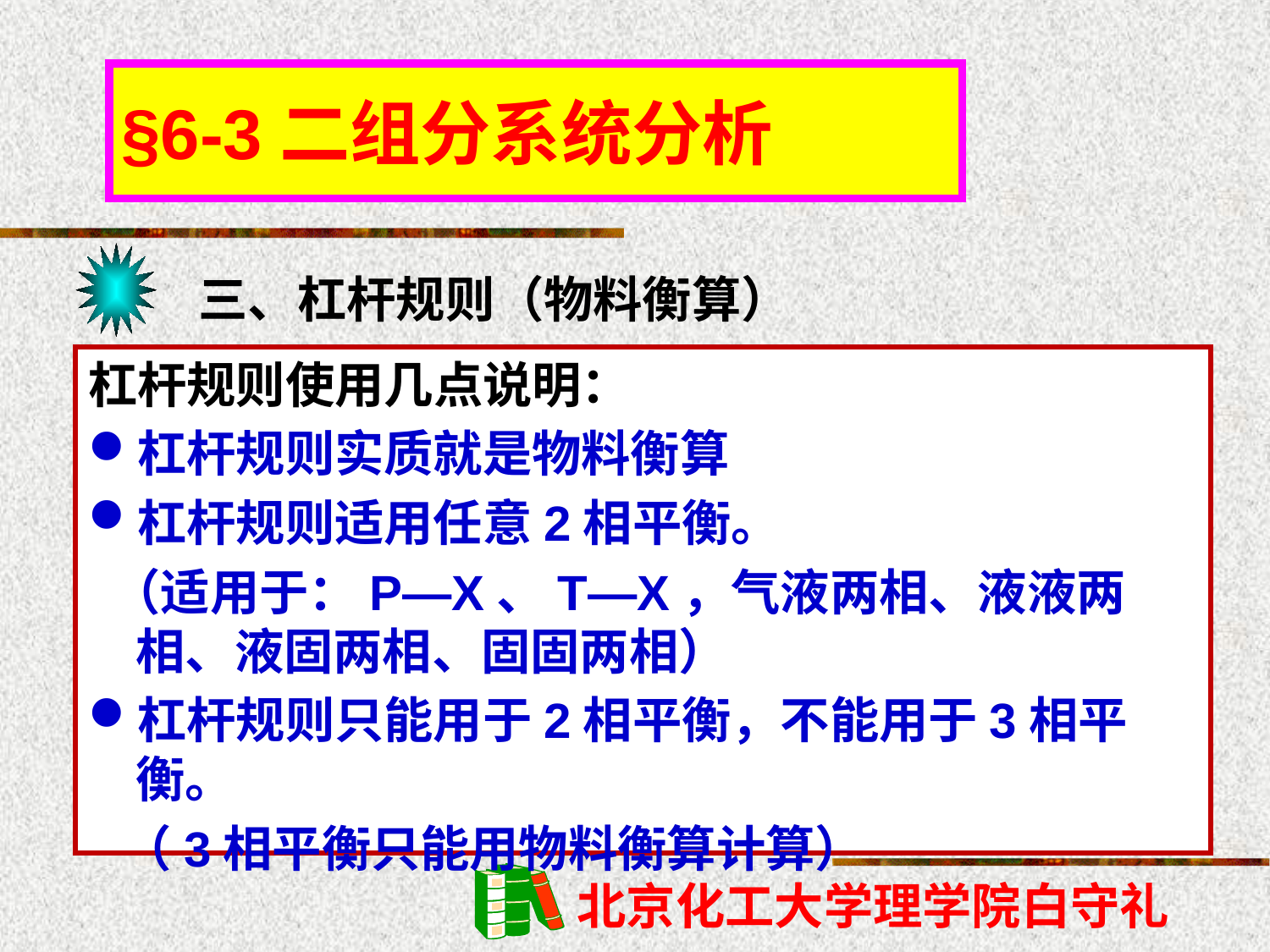

§6-3二组分系统分析

三、杠杆规则（物料衡算）
杠杆规则使用几点说明：
杠杆规则实质就是物料衡算
杠杆规则适用任意2相平衡。
 （适用于：P—X、T—X，气液两相、液液两相、液固两相、固固两相）
杠杆规则只能用于2相平衡，不能用于3相平衡。
  （3相平衡只能用物料衡算计算）